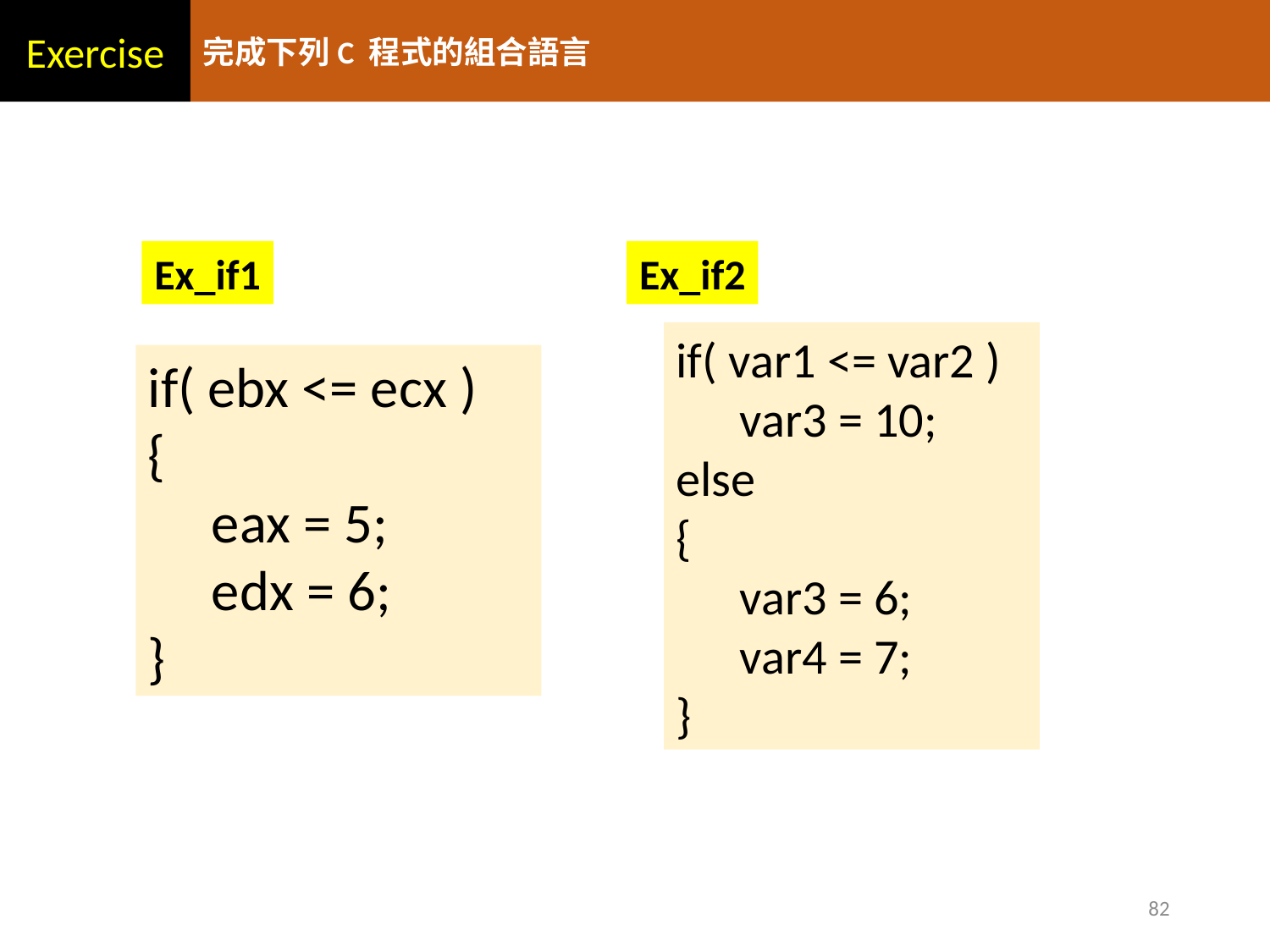

Exercise
完成下列C 程式的組合語言
Ex_if1
Ex_if2
if( var1 <= var2 )
var3 = 10;
else
{
var3 = 6;
var4 = 7;
}
if( ebx <= ecx )
{
eax = 5;
edx = 6;
}
82